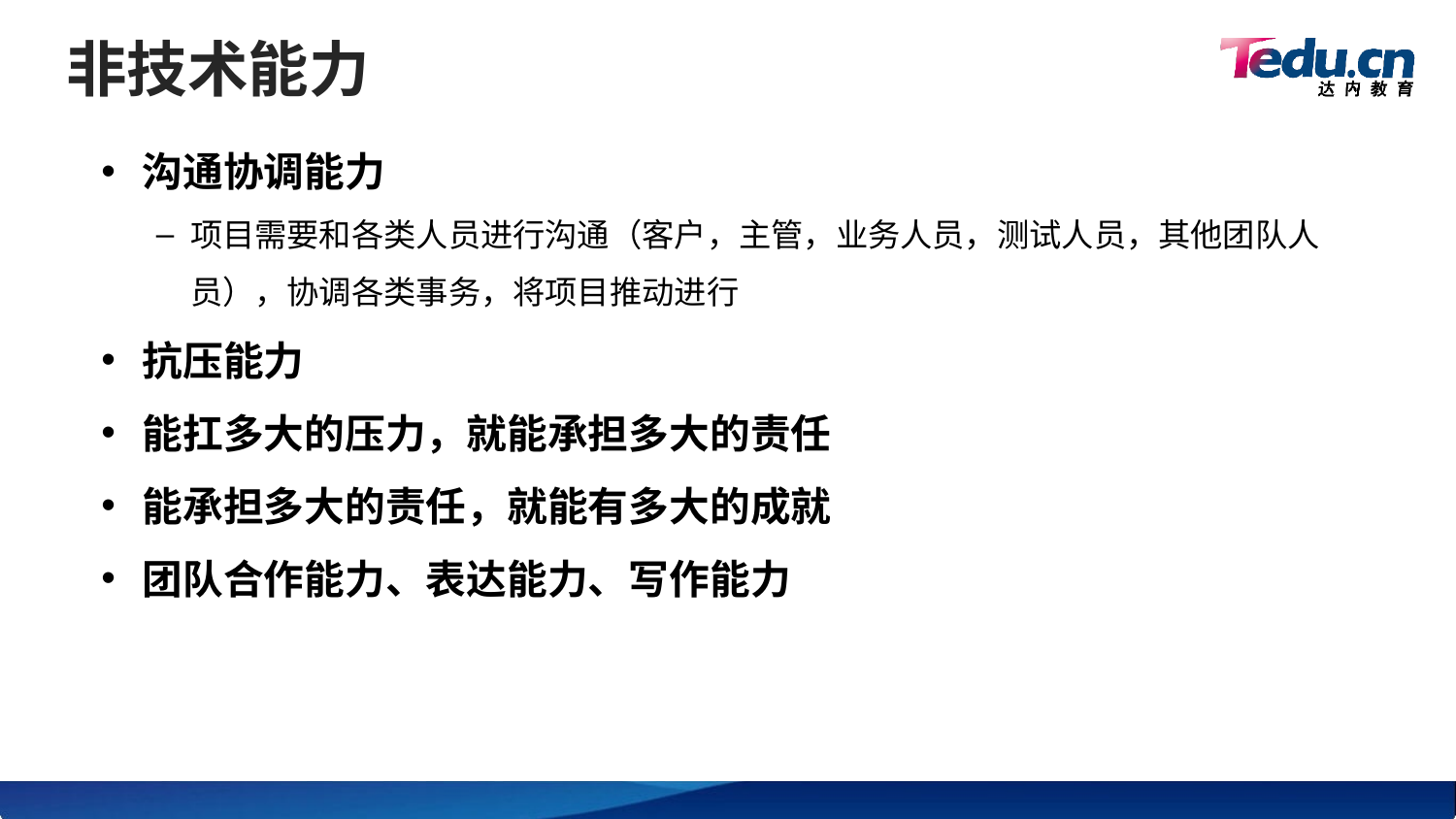

# 非技术能力
沟通协调能力
项目需要和各类人员进行沟通（客户，主管，业务人员，测试人员，其他团队人员），协调各类事务，将项目推动进行
抗压能力
能扛多大的压力，就能承担多大的责任
能承担多大的责任，就能有多大的成就
团队合作能力、表达能力、写作能力